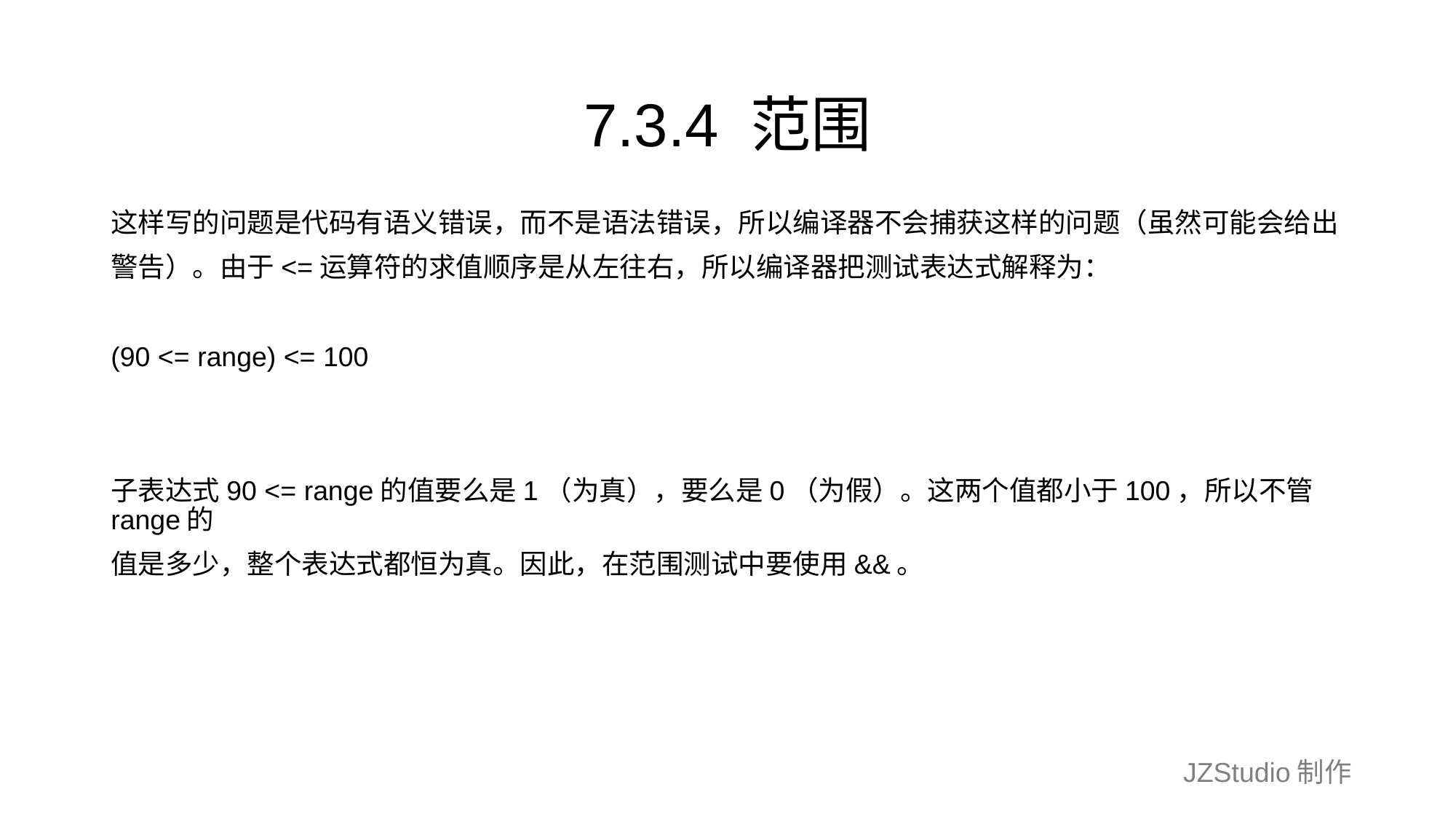

# 7.3.4 范围
这样写的问题是代码有语义错误，而不是语法错误，所以编译器不会捕获这样的问题（虽然可能会给出
警告）。由于<=运算符的求值顺序是从左往右，所以编译器把测试表达式解释为：

(90 <= range) <= 100

子表达式90 <= range的值要么是1（为真），要么是0（为假）。这两个值都小于100，所以不管range的
值是多少，整个表达式都恒为真。因此，在范围测试中要使用&&。